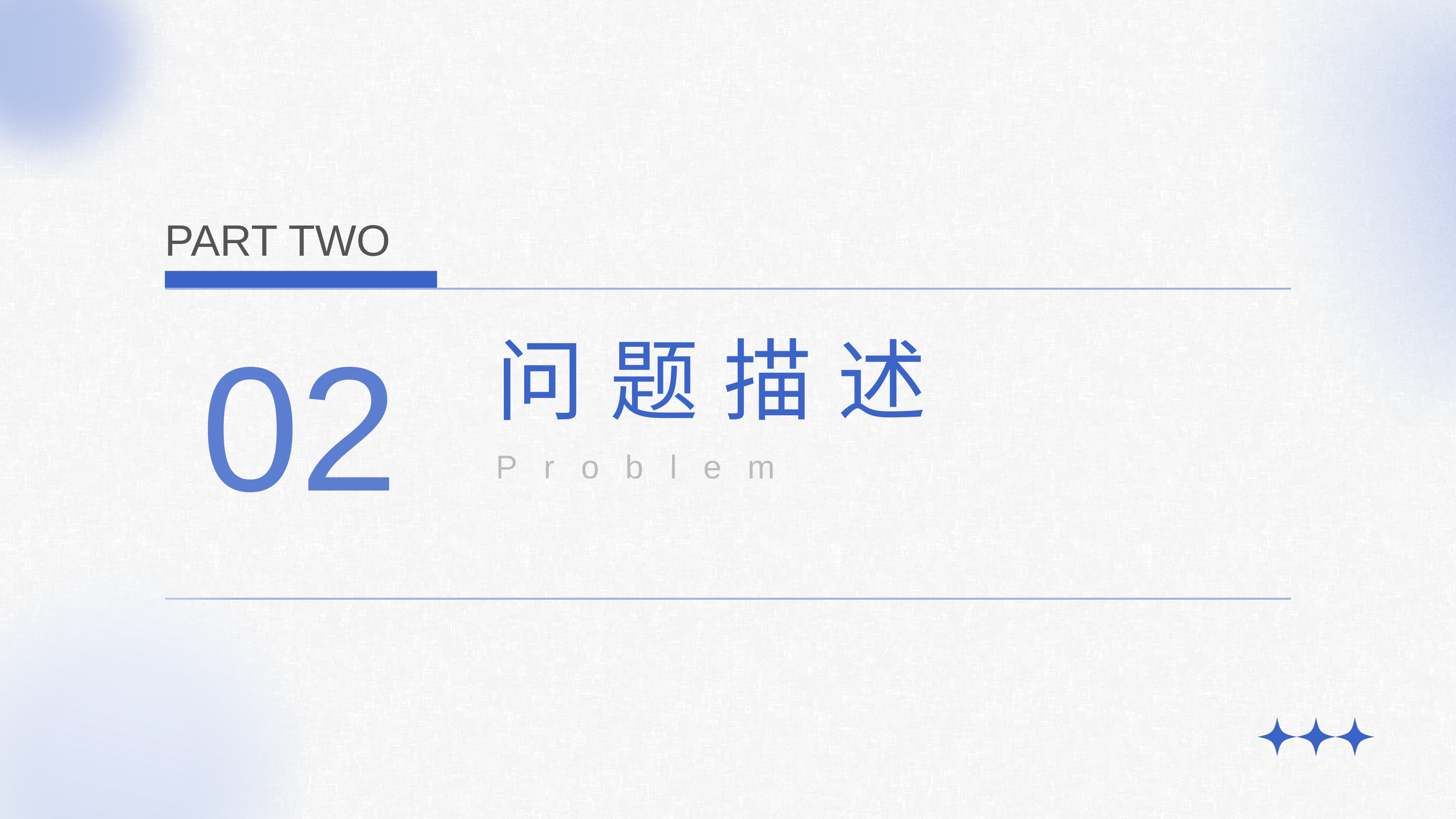

PART TWO

02

问 题 描 述

Problem Description